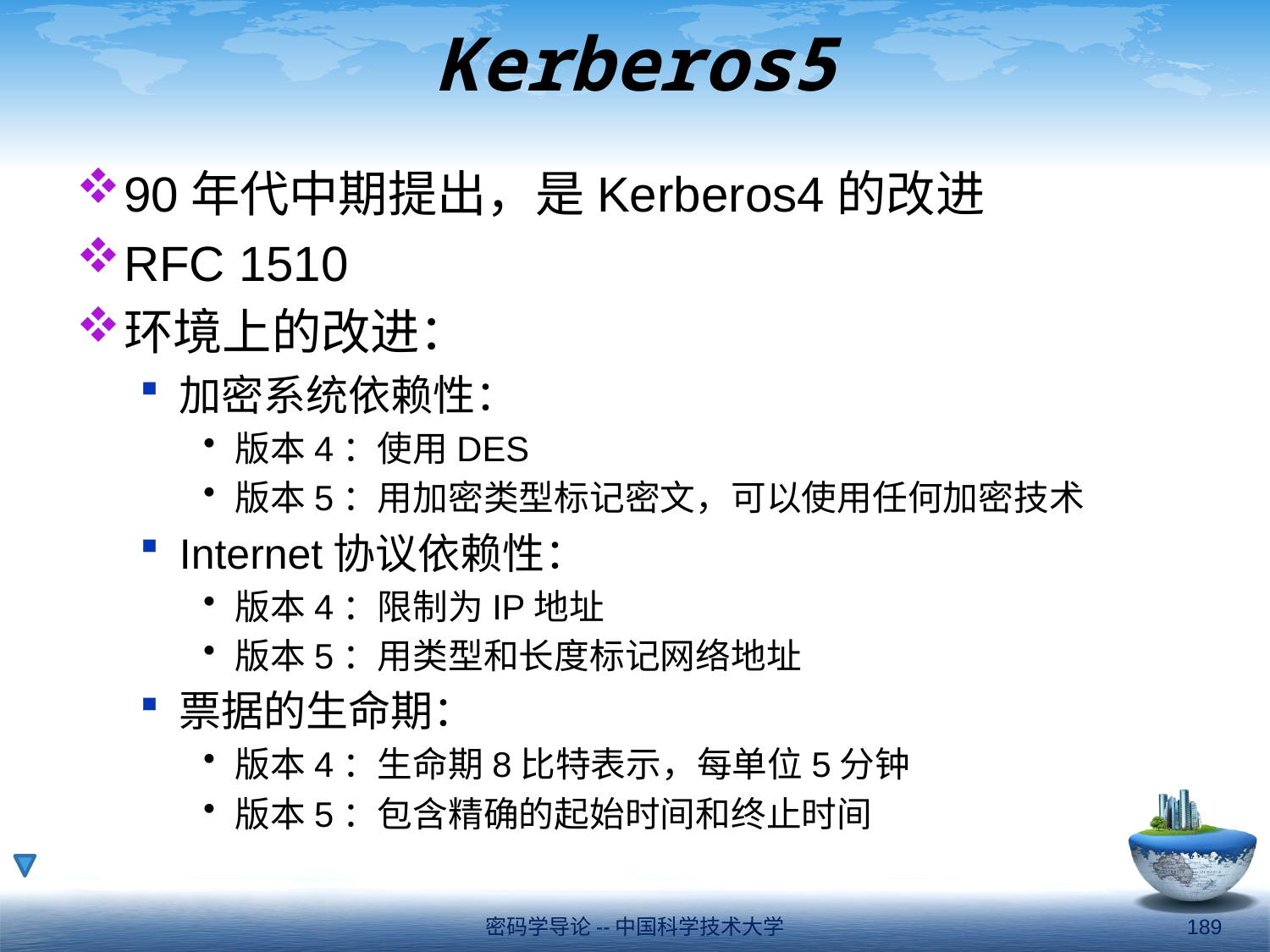

# Kerberos5
90年代中期提出，是Kerberos4的改进
RFC 1510
环境上的改进：
加密系统依赖性：
版本4：使用DES
版本5：用加密类型标记密文，可以使用任何加密技术
Internet协议依赖性：
版本4：限制为IP地址
版本5：用类型和长度标记网络地址
票据的生命期：
版本4：生命期8比特表示，每单位5分钟
版本5：包含精确的起始时间和终止时间

密码学导论--中国科学技术大学
189